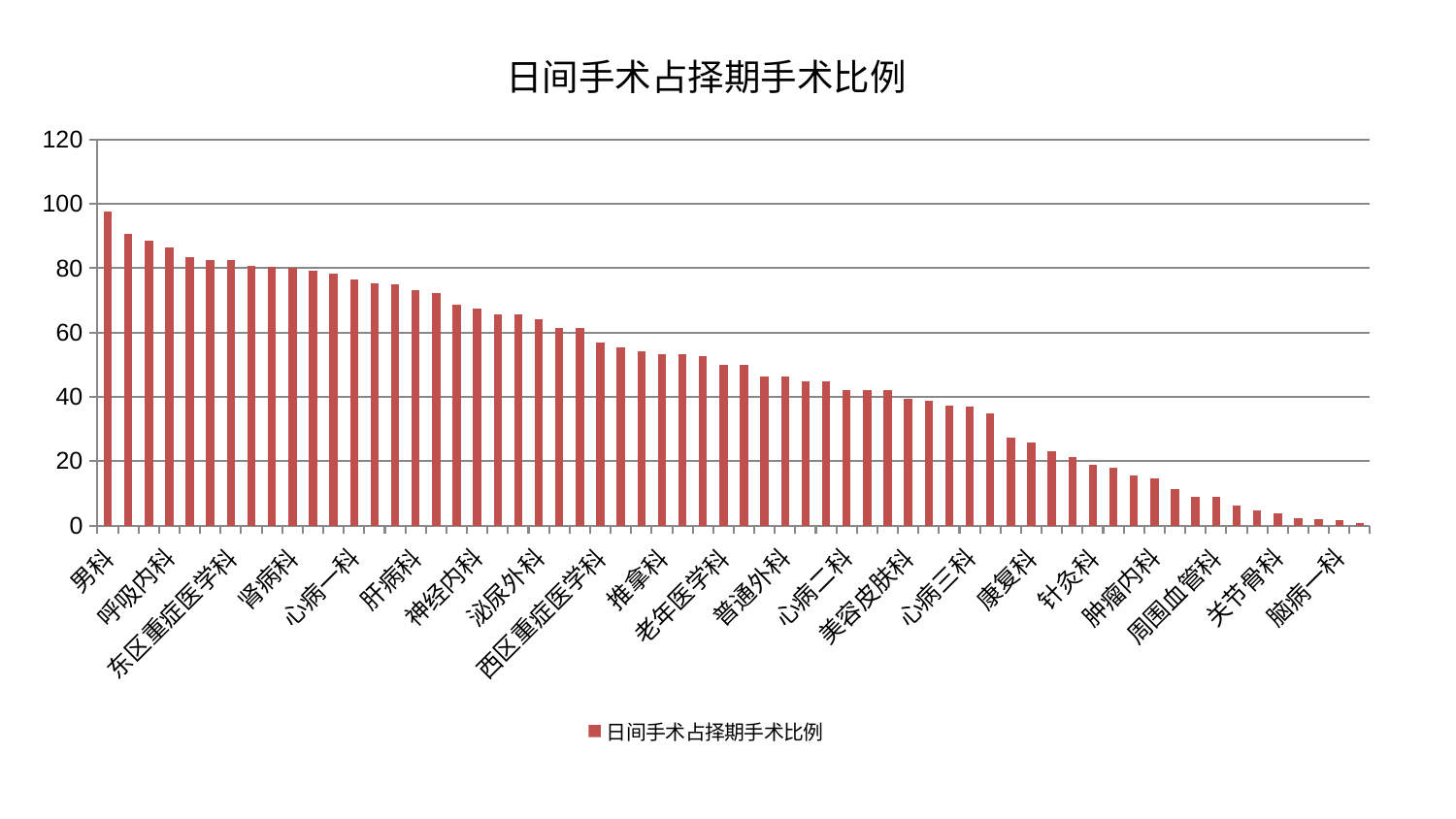

### Chart: 日间手术占择期手术比例

| Category | 日间手术占择期手术比例 |
|---|---|
| 男科 | 97.51184697857715 |
| 神经外科 | 90.59291061892829 |
| 产科 | 88.67602608148187 |
| 呼吸内科 | 86.52890371284352 |
| 综合内科 | 83.41970586653866 |
| 皮肤科 | 82.69389449143306 |
| 东区重症医学科 | 82.64103175878574 |
| 妇二科 | 80.81394901036494 |
| 血液科 | 80.34751022738831 |
| 肾病科 | 80.09924410375962 |
| 中医经典科 | 79.1834178999787 |
| 创伤骨科 | 78.24211342799113 |
| 心病一科 | 76.61387894470384 |
| 小儿推拿科 | 75.22506139736937 |
| 中医外治中心 | 75.06211510985798 |
| 肝病科 | 73.21157416843165 |
| 脾胃病科 | 72.14336823153505 |
| 显微骨科 | 68.54247651179128 |
| 神经内科 | 67.48503012463158 |
| 妇科 | 65.61130494244345 |
| 微创骨科 | 65.58080066240346 |
| 泌尿外科 | 64.25072600274457 |
| 身心医学科 | 61.58390182565767 |
| 心血管内科 | 61.56061739704632 |
| 西区重症医学科 | 56.85273849957318 |
| 妇科妇二科合并 | 55.50358446866599 |
| 脑病三科 | 54.120980216677175 |
| 推拿科 | 53.34800762805738 |
| 治未病中心 | 53.19267700686308 |
| 儿科 | 52.688505977247324 |
| 老年医学科 | 49.971944386113634 |
| 耳鼻喉科 | 49.86933637794102 |
| 肛肠科 | 46.40008713230168 |
| 普通外科 | 46.38204090536093 |
| 运动损伤骨科 | 44.790554712766784 |
| 胸外科 | 44.75946300209033 |
| 心病二科 | 42.24207972589531 |
| 口腔科 | 42.17697837210561 |
| 肾脏内科 | 42.09695716503072 |
| 美容皮肤科 | 39.52432324483976 |
| 医院 | 38.82478874229696 |
| 乳腺甲状腺外科 | 37.26903744126475 |
| 心病三科 | 37.06246067999726 |
| 小儿骨科 | 34.910883624033474 |
| 内分泌科 | 27.31678109604603 |
| 康复科 | 25.850790626679853 |
| 心病四科 | 23.114681018152282 |
| 脾胃科消化科合并 | 21.28788896094931 |
| 针灸科 | 18.819752344282612 |
| 风湿病科 | 18.01401346862299 |
| 东区肾病科 | 15.416806091316948 |
| 肿瘤内科 | 14.493525683064746 |
| 消化内科 | 11.37575392503576 |
| 骨科 | 8.898961071334877 |
| 周围血管科 | 8.807033994194935 |
| 肝胆外科 | 6.066128138120064 |
| 眼科 | 4.680184588888081 |
| 关节骨科 | 3.7907386279638855 |
| 脑病二科 | 2.299975666213383 |
| 重症医学科 | 1.913718928957775 |
| 脑病一科 | 1.6096225169436318 |
| 脊柱骨科 | 0.6369749753808884 |
279